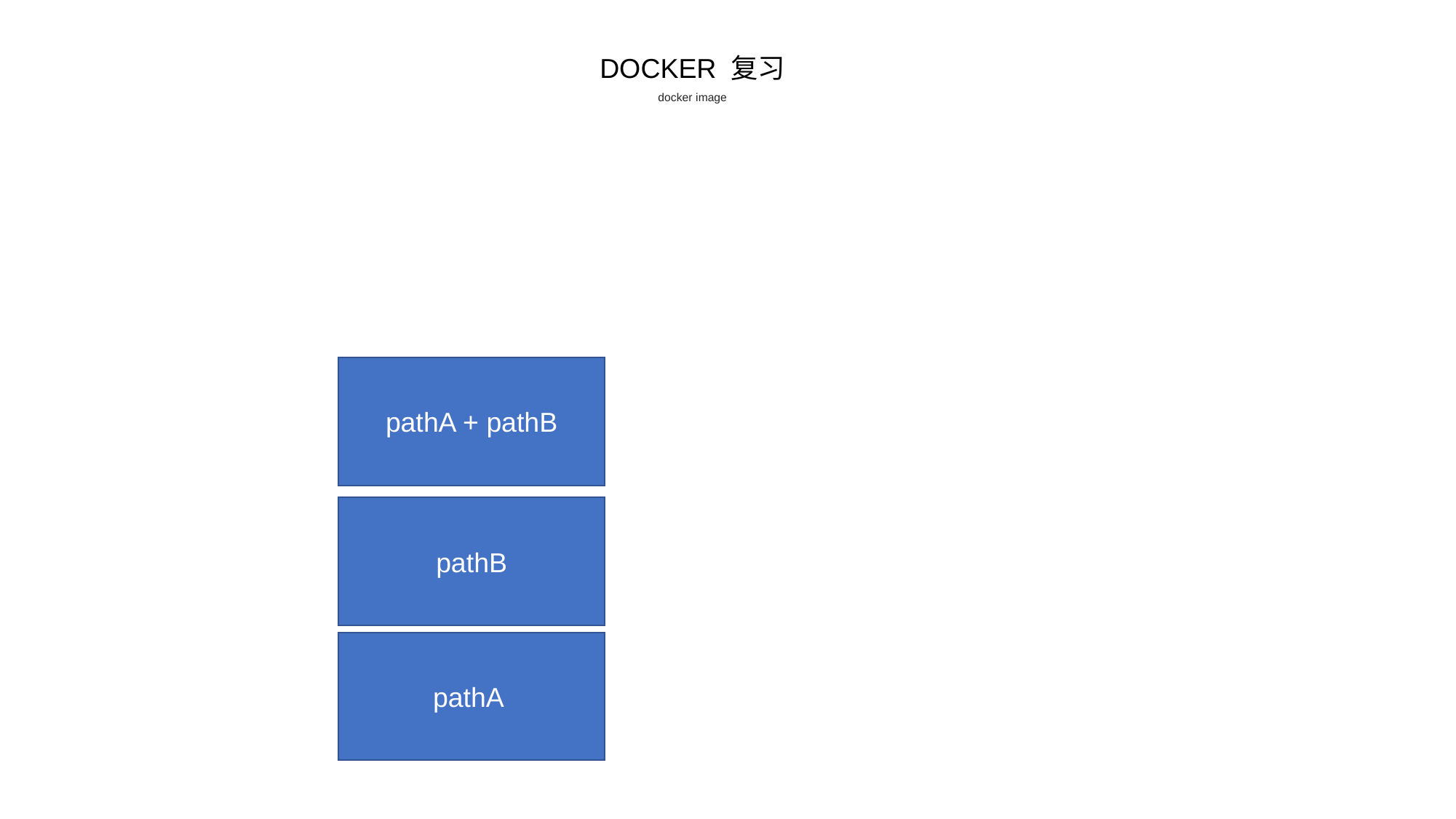

DOCKER 复习

docker image
pathA + pathB
pathB
pathA